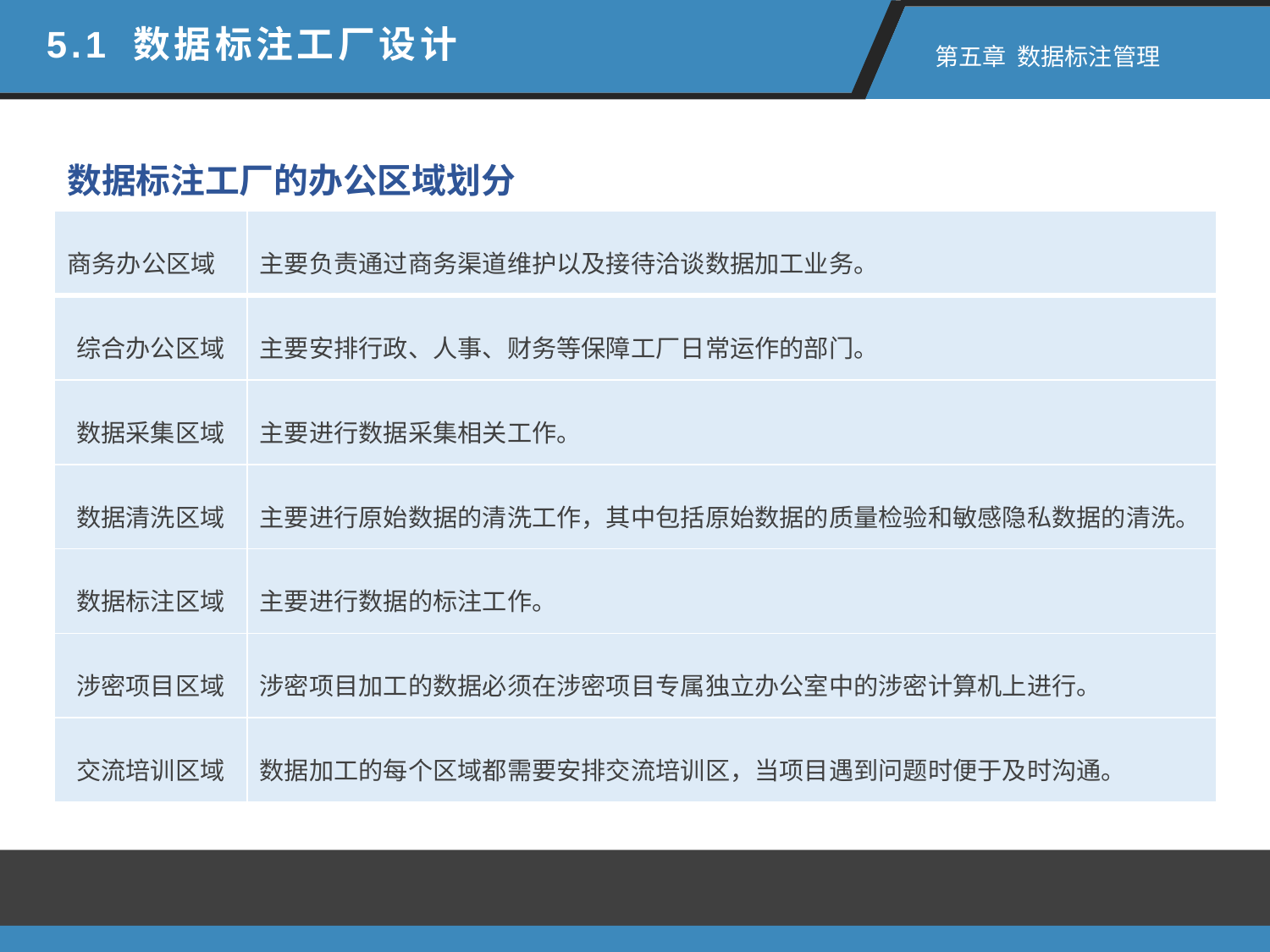

5.1 数据标注工厂设计
  第五章  数据标注管理
数据标注工厂的办公区域划分
| 商务办公区域 | 主要负责通过商务渠道维护以及接待洽谈数据加工业务。 |
| --- | --- |
| 综合办公区域 | 主要安排行政、人事、财务等保障工厂日常运作的部门。 |
| 数据采集区域 | 主要进行数据采集相关工作。 |
| 数据清洗区域 | 主要进行原始数据的清洗工作，其中包括原始数据的质量检验和敏感隐私数据的清洗。 |
| 数据标注区域 | 主要进行数据的标注工作。 |
| 涉密项目区域 | 涉密项目加工的数据必须在涉密项目专属独立办公室中的涉密计算机上进行。 |
| 交流培训区域 | 数据加工的每个区域都需要安排交流培训区，当项目遇到问题时便于及时沟通。 |